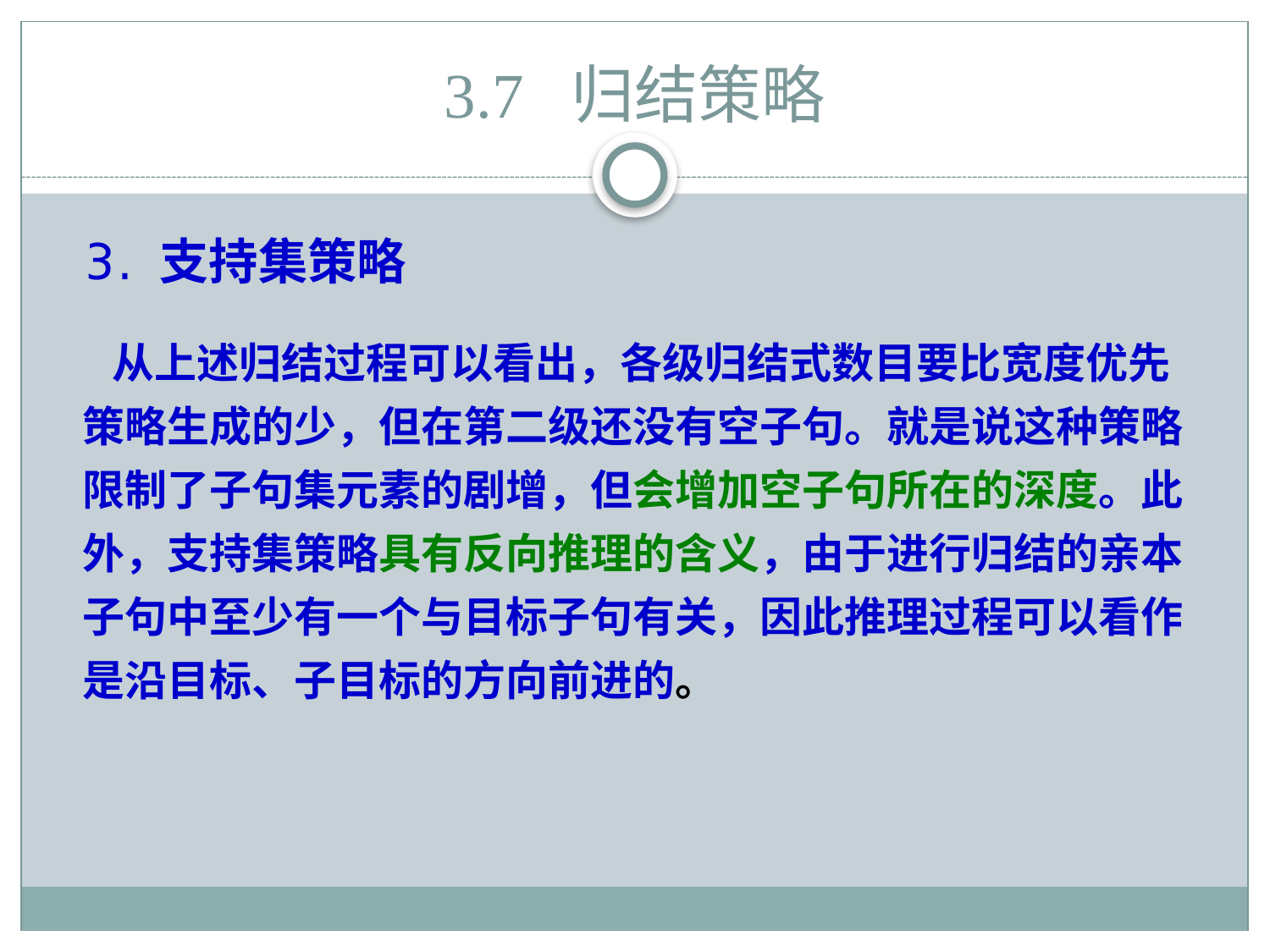

# 3.7  归结策略
3. 支持集策略
      从上述归结过程可以看出，各级归结式数目要比宽度优先策略生成的少，但在第二级还没有空子句。就是说这种策略限制了子句集元素的剧增，但会增加空子句所在的深度。此外，支持集策略具有反向推理的含义，由于进行归结的亲本子句中至少有一个与目标子句有关，因此推理过程可以看作是沿目标、子目标的方向前进的。